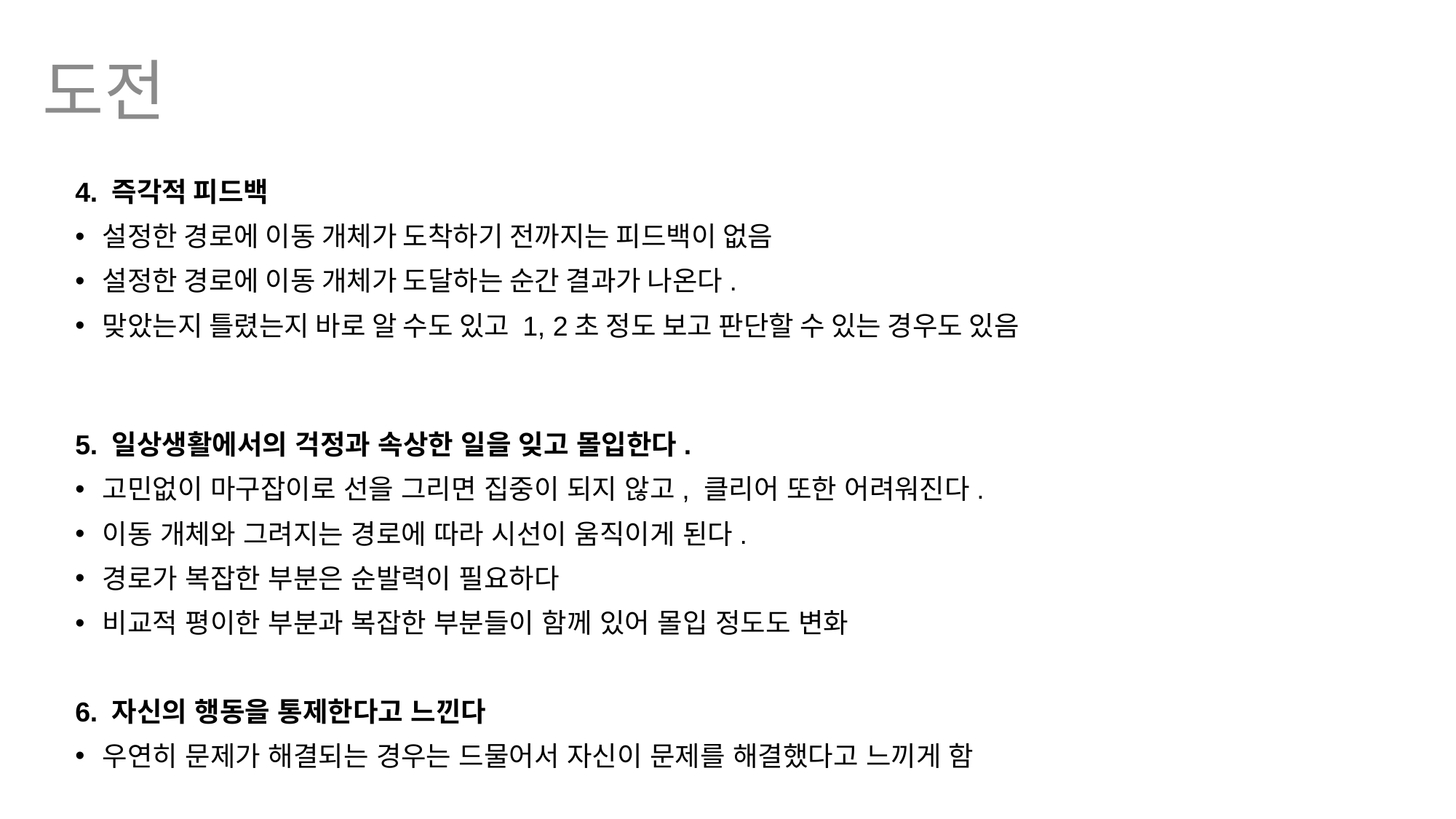

도전
4. 즉각적 피드백
설정한 경로에 이동 개체가 도착하기 전까지는 피드백이 없음
설정한 경로에 이동 개체가 도달하는 순간 결과가 나온다.
맞았는지 틀렸는지 바로 알 수도 있고 1, 2초 정도 보고 판단할 수 있는 경우도 있음

5. 일상생활에서의 걱정과 속상한 일을 잊고 몰입한다.
고민없이 마구잡이로 선을 그리면 집중이 되지 않고, 클리어 또한 어려워진다.
이동 개체와 그려지는 경로에 따라 시선이 움직이게 된다.
경로가 복잡한 부분은 순발력이 필요하다
비교적 평이한 부분과 복잡한 부분들이 함께 있어 몰입 정도도 변화

6. 자신의 행동을 통제한다고 느낀다
우연히 문제가 해결되는 경우는 드물어서 자신이 문제를 해결했다고 느끼게 함